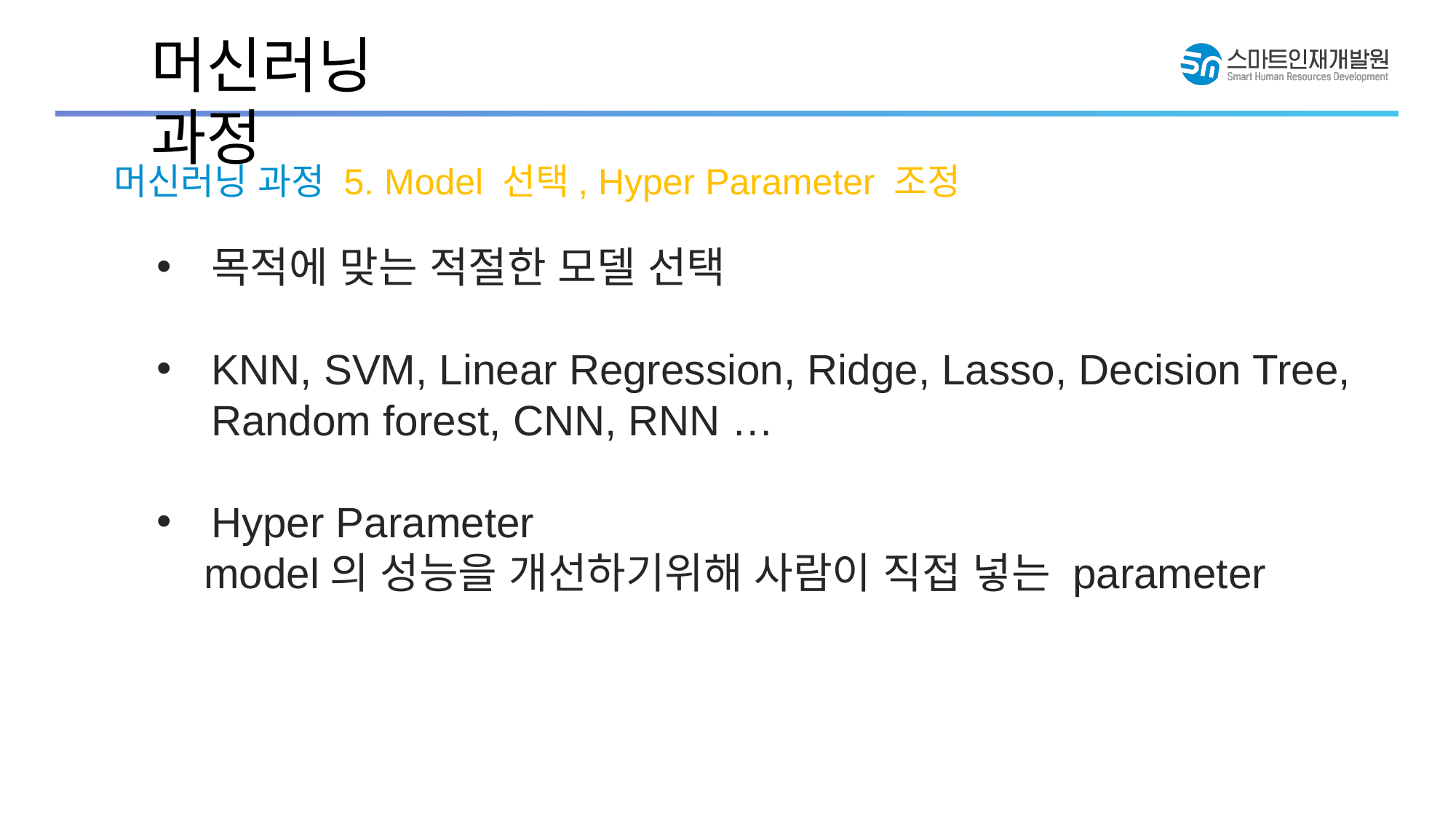

머신러닝 과정
머신러닝 과정 5. Model 선택, Hyper Parameter 조정
목적에 맞는 적절한 모델 선택

KNN, SVM, Linear Regression, Ridge, Lasso, Decision Tree, Random forest, CNN, RNN …

Hyper Parameter
    model의 성능을 개선하기위해 사람이 직접 넣는 parameter